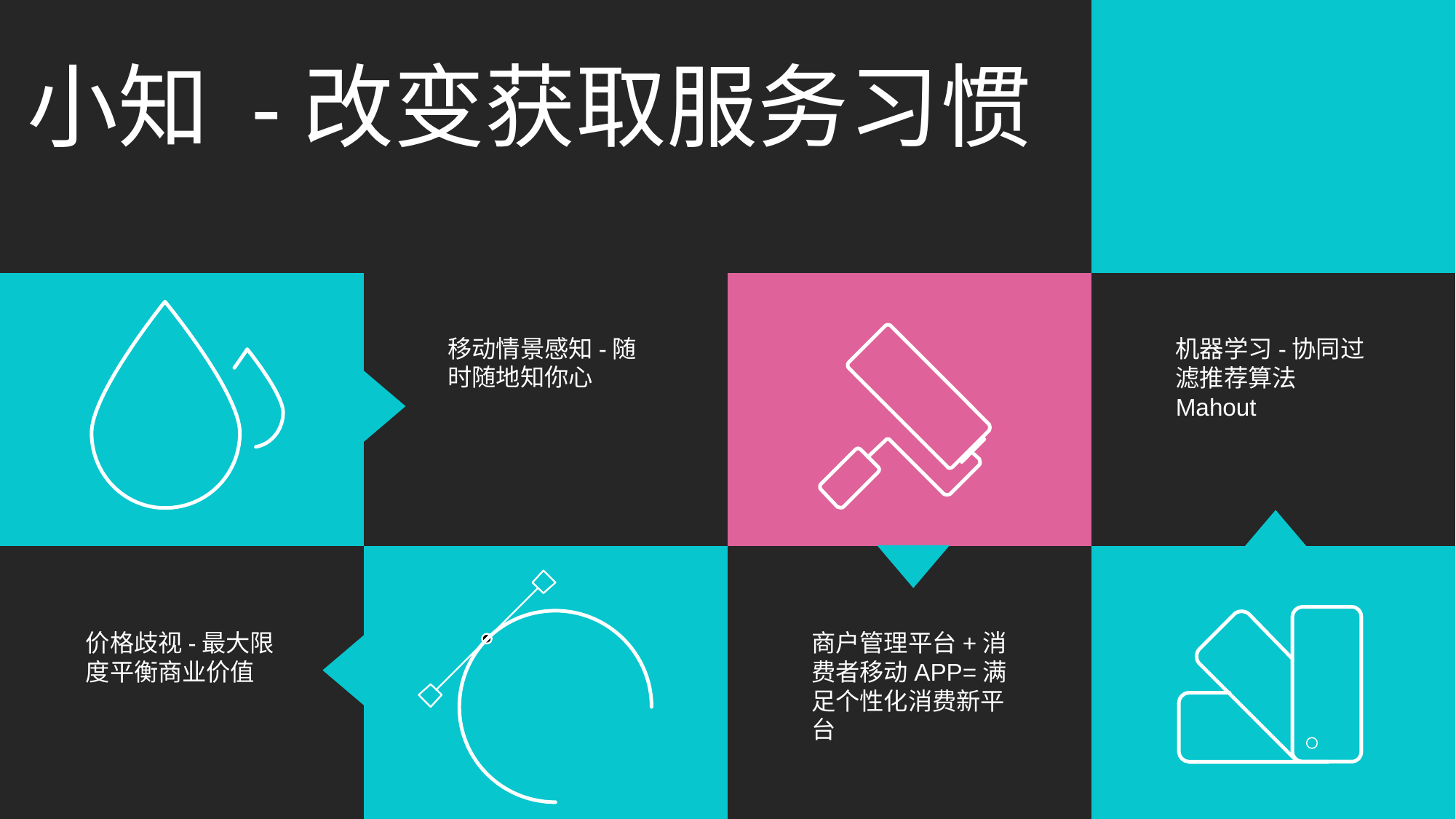

|  |  |  |  |
| --- | --- | --- | --- |
|  |  |  |  |
|  |  |  |  |
小知 -改变获取服务习惯

移动情景感知-随时随地知你心
机器学习-协同过滤推荐算法Mahout

价格歧视-最大限度平衡商业价值
商户管理平台+消费者移动APP=满足个性化消费新平台